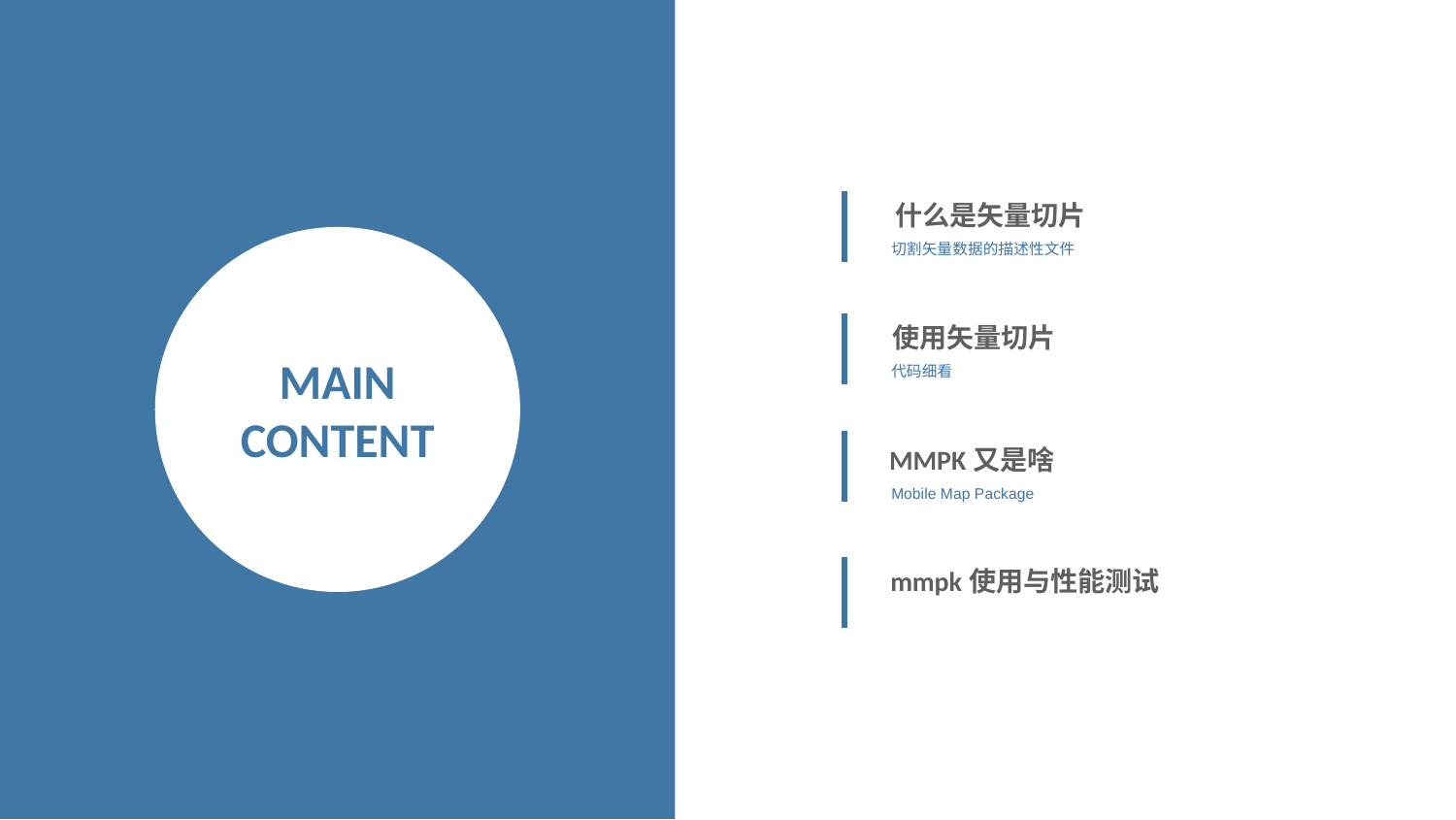

什么是矢量切片
MAIN
CONTENT
切割矢量数据的描述性文件
使用矢量切片
代码细看
MMPK又是啥
Mobile Map Package
mmpk使用与性能测试